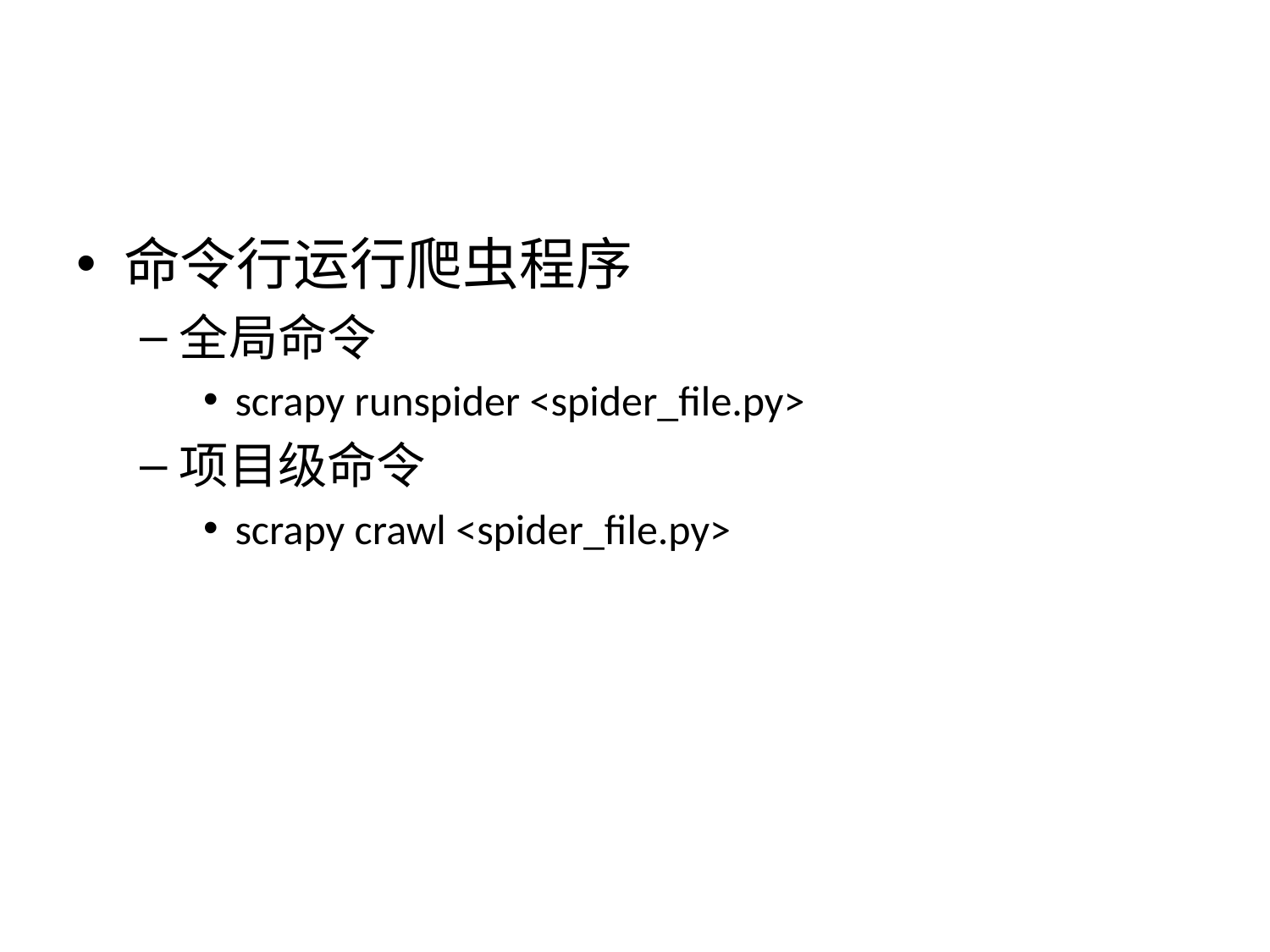

#
命令行运行爬虫程序
全局命令
scrapy runspider <spider_file.py>
项目级命令
scrapy crawl <spider_file.py>